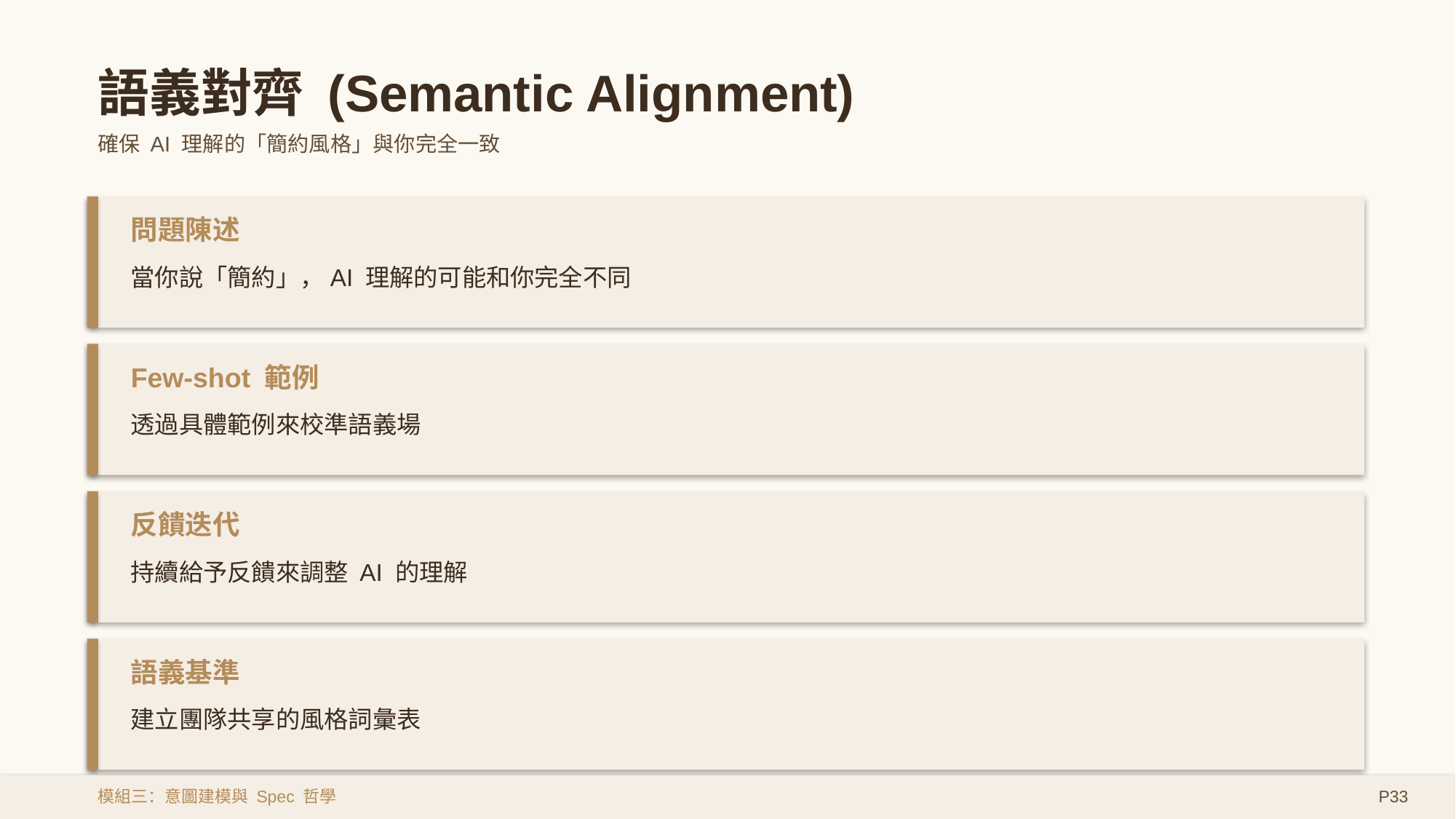

語義對齊 (Semantic Alignment)
確保 AI 理解的「簡約風格」與你完全一致

問題陳述
當你說「簡約」，AI 理解的可能和你完全不同

Few-shot 範例
透過具體範例來校準語義場

反饋迭代
持續給予反饋來調整 AI 的理解

語義基準
建立團隊共享的風格詞彙表

模組三：意圖建模與 Spec 哲學
P33